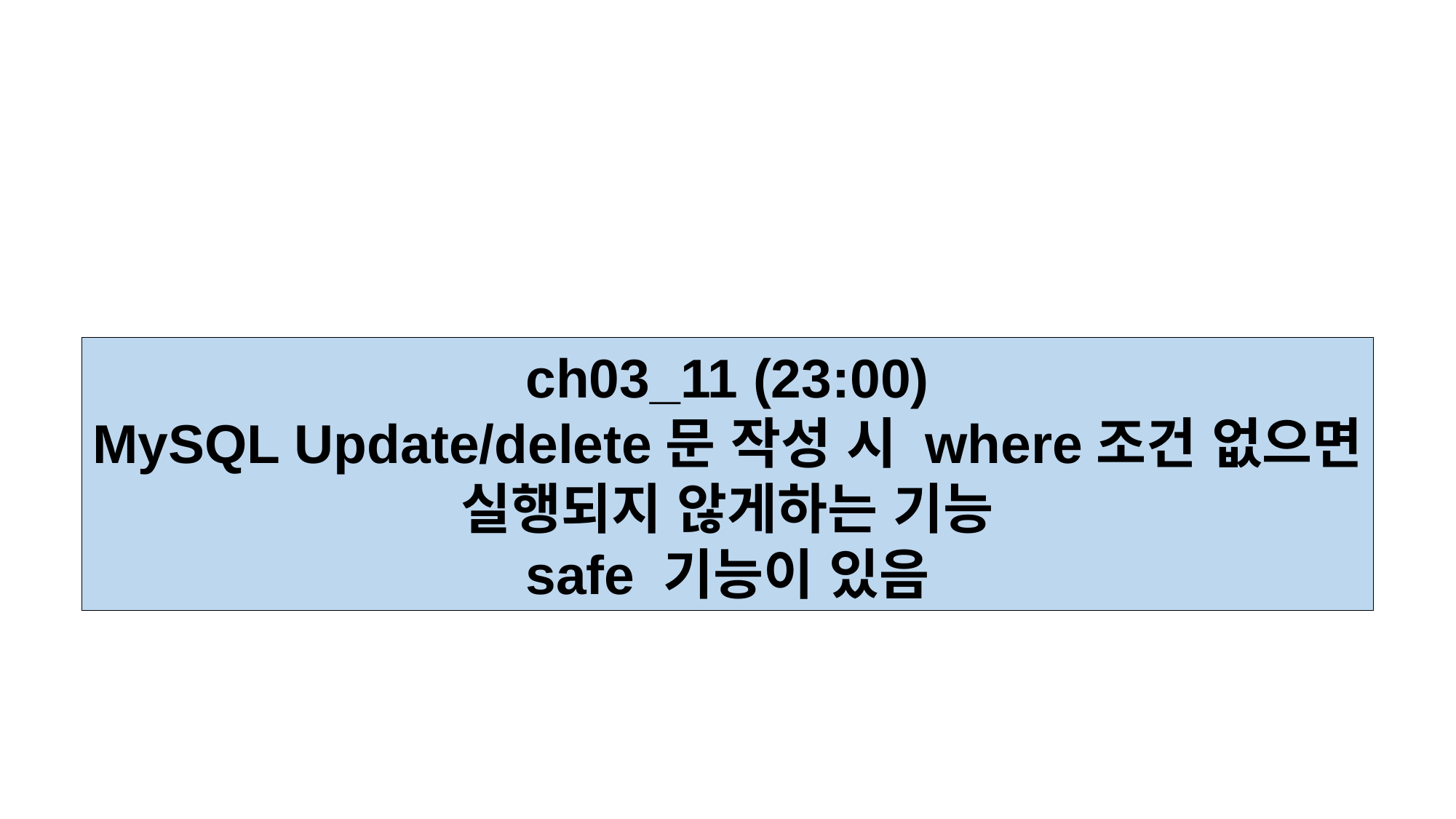

ch03_11 (23:00)
MySQL Update/delete문 작성 시 where조건 없으면
실행되지 않게하는 기능
safe 기능이 있음